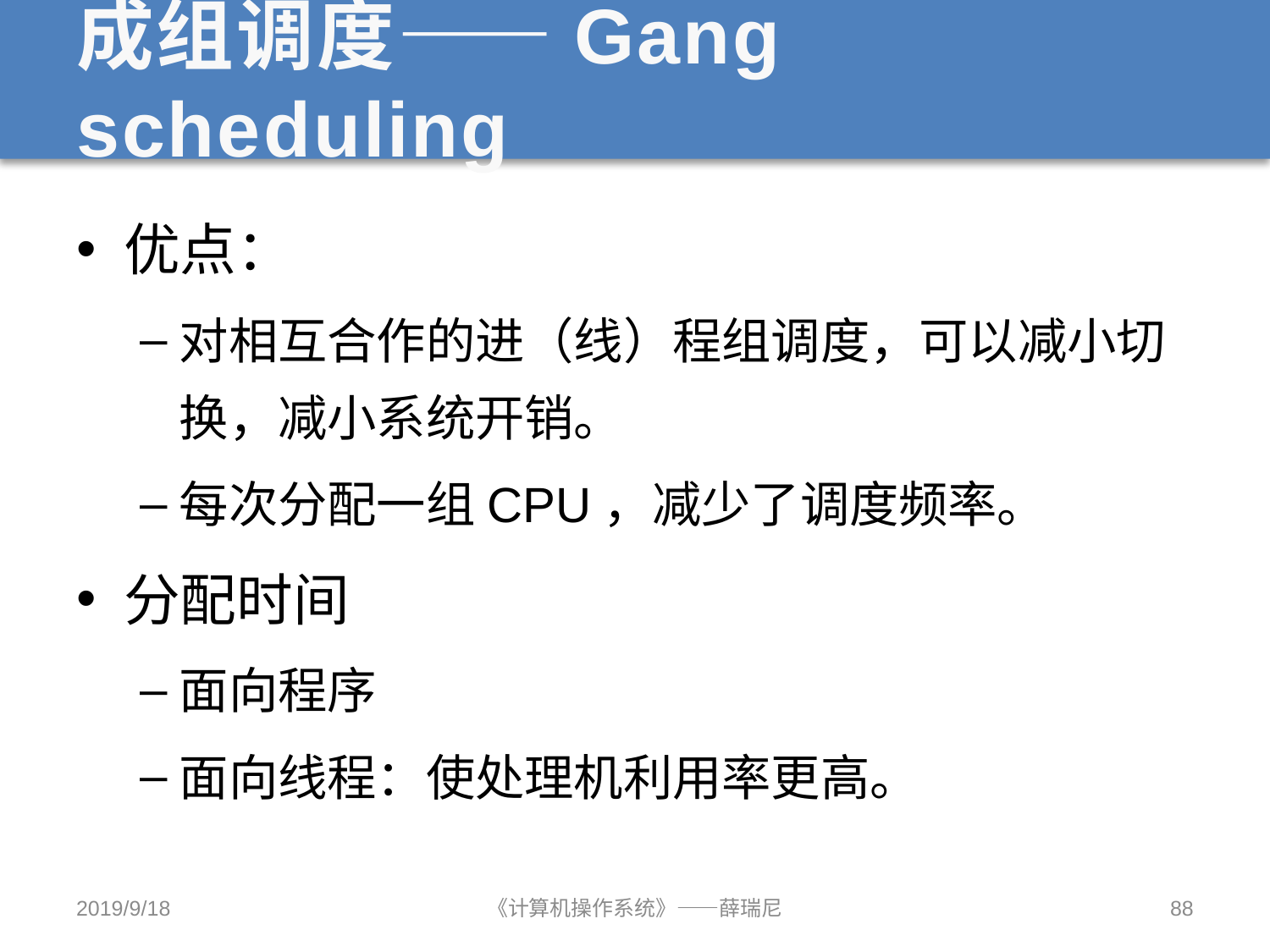

# 成组调度——Gang scheduling
优点：
对相互合作的进（线）程组调度，可以减小切换，减小系统开销。
每次分配一组CPU，减少了调度频率。
分配时间
面向程序
面向线程：使处理机利用率更高。
2019/9/18
《计算机操作系统》——薛瑞尼
88